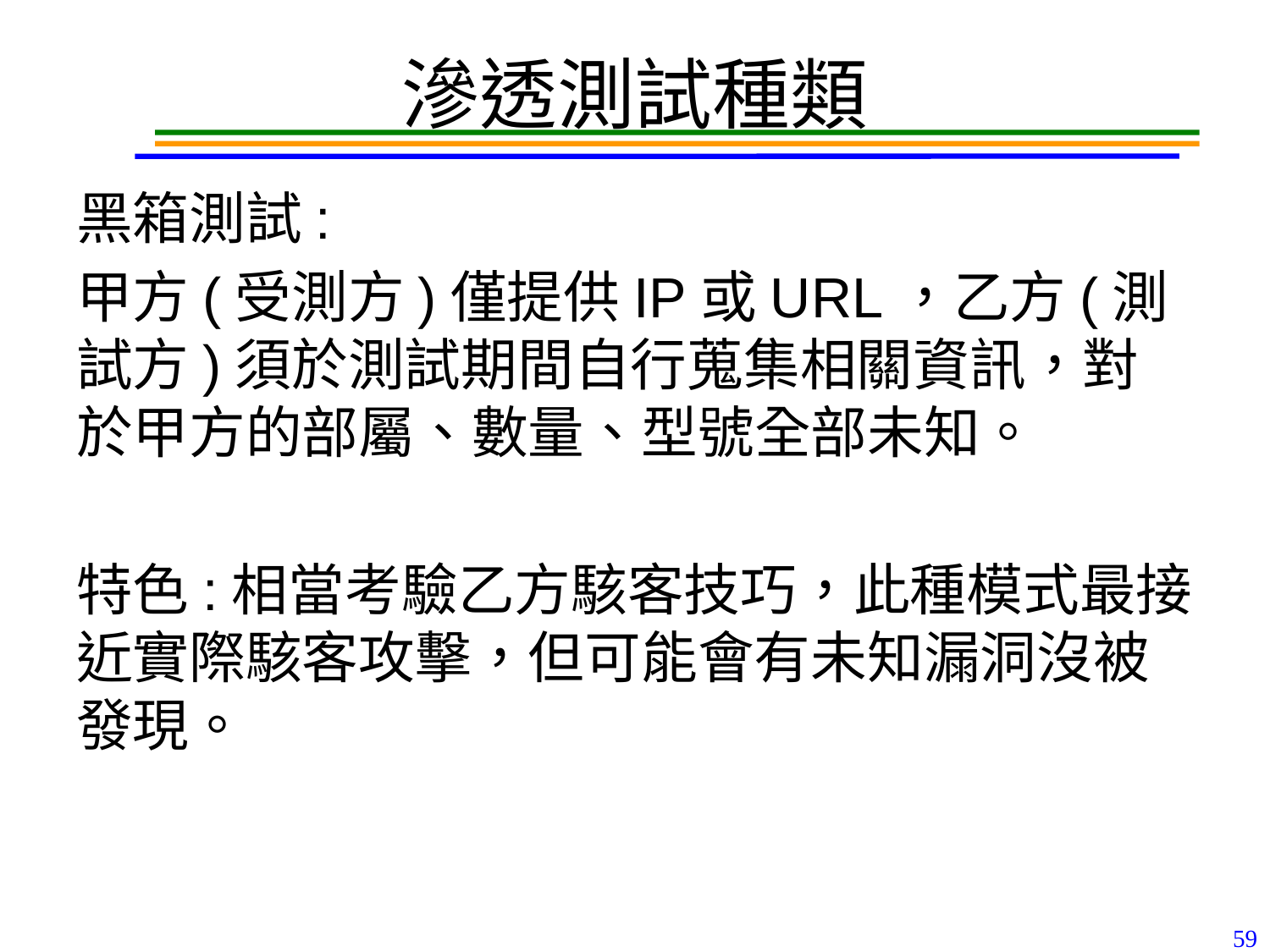

# 滲透測試種類
黑箱測試:
甲方(受測方)僅提供IP或URL，乙方(測試方)須於測試期間自行蒐集相關資訊，對於甲方的部屬、數量、型號全部未知。

特色:相當考驗乙方駭客技巧，此種模式最接近實際駭客攻擊，但可能會有未知漏洞沒被發現。

59